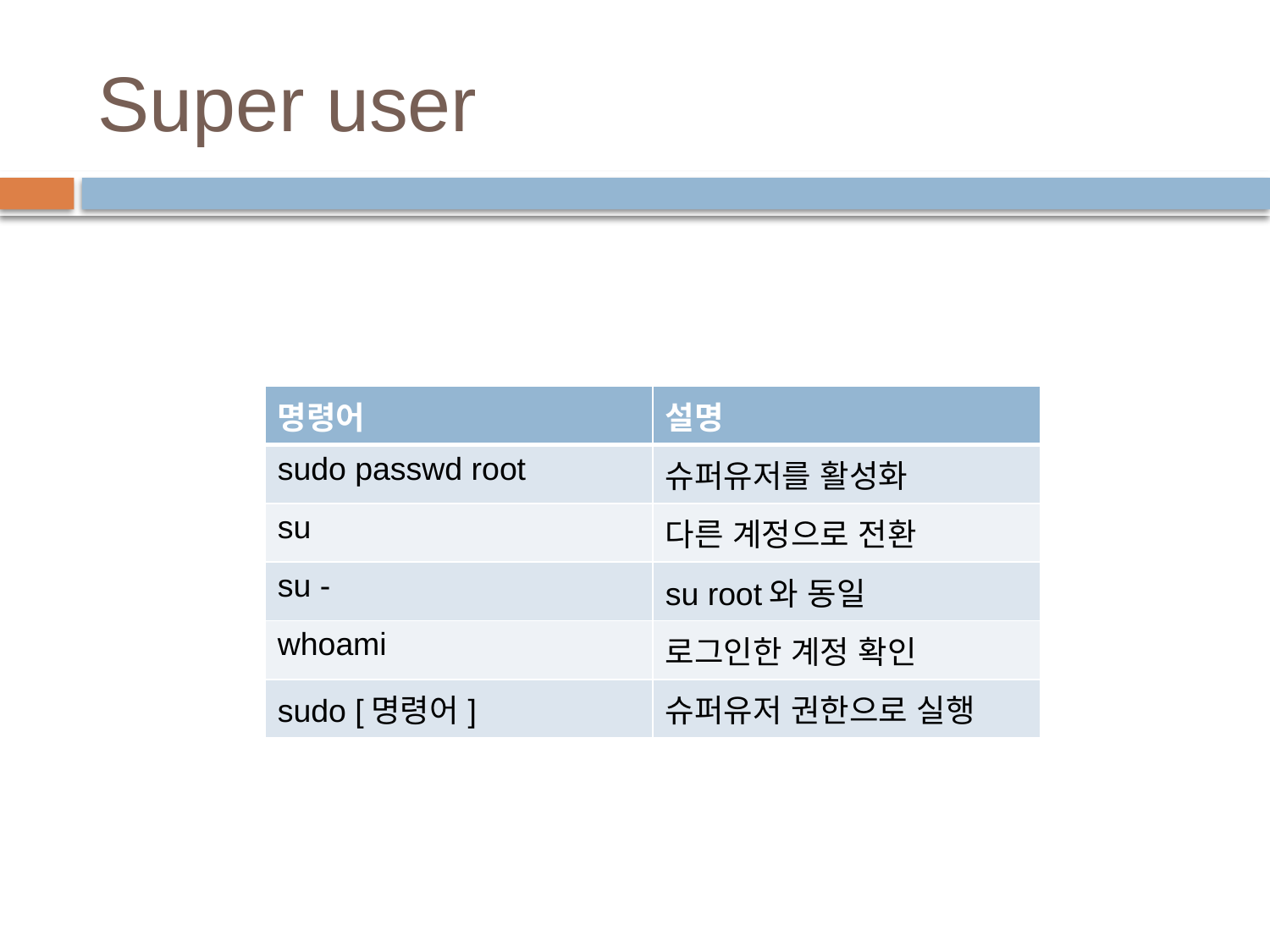

# Super user
| 명령어 | 설명 |
| --- | --- |
| sudo passwd root | 슈퍼유저를 활성화 |
| su | 다른 계정으로 전환 |
| su - | su root와 동일 |
| whoami | 로그인한 계정 확인 |
| sudo [명령어] | 슈퍼유저 권한으로 실행 |